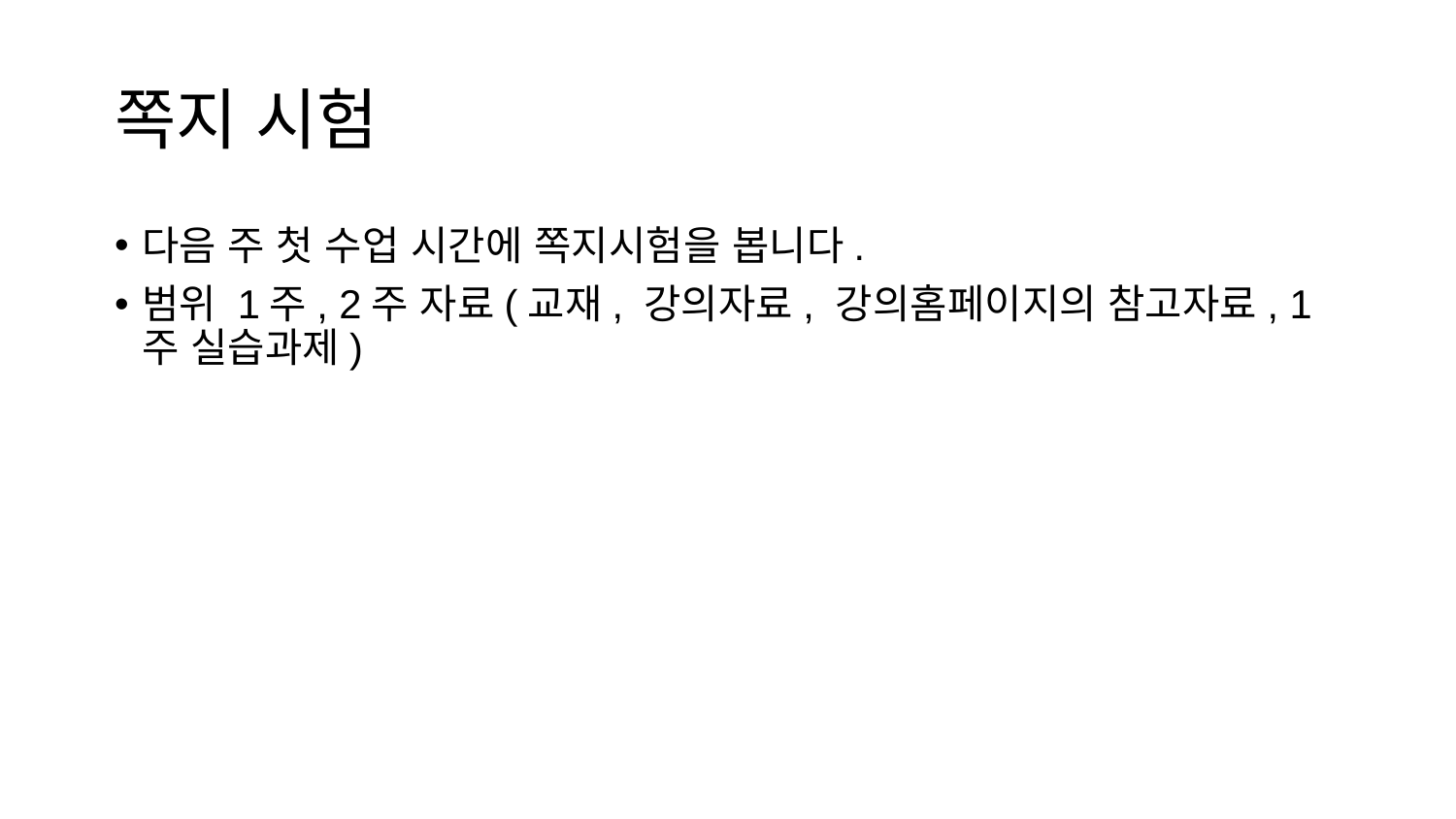

# 쪽지 시험
다음 주 첫 수업 시간에 쪽지시험을 봅니다.
범위 1주, 2주 자료(교재, 강의자료, 강의홈페이지의 참고자료, 1주 실습과제)